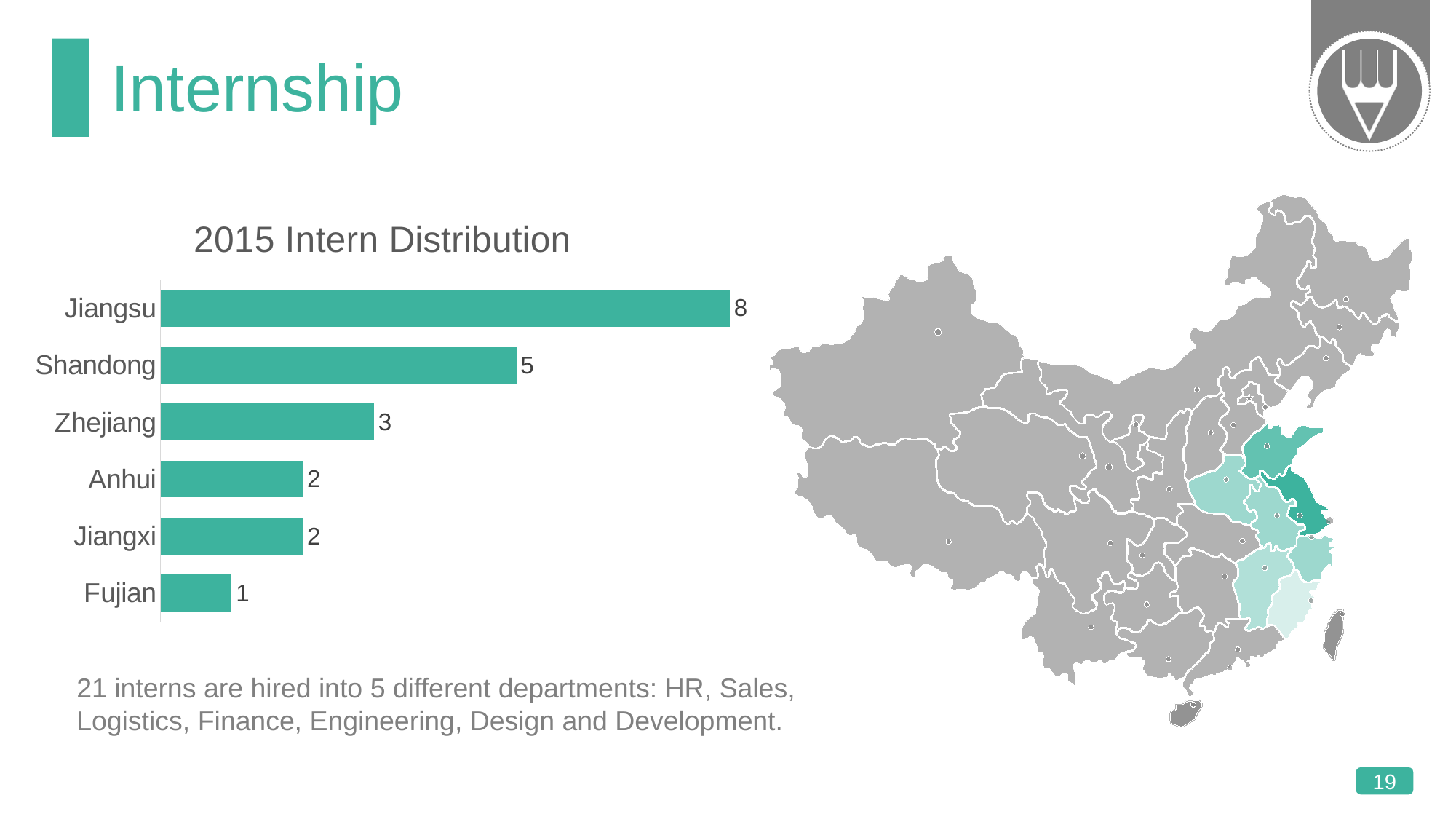

# Internship

### Chart: 2015 Intern Distribution

| Category | 系列 1 |
|---|---|
| Fujian | 1.0 |
| Jiangxi | 2.0 |
| Anhui | 2.0 |
| Zhejiang | 3.0 |
| Shandong | 5.0 |
| Jiangsu | 8.0 |

21 interns are hired into 5 different departments: HR, Sales, Logistics, Finance, Engineering, Design and Development.
19